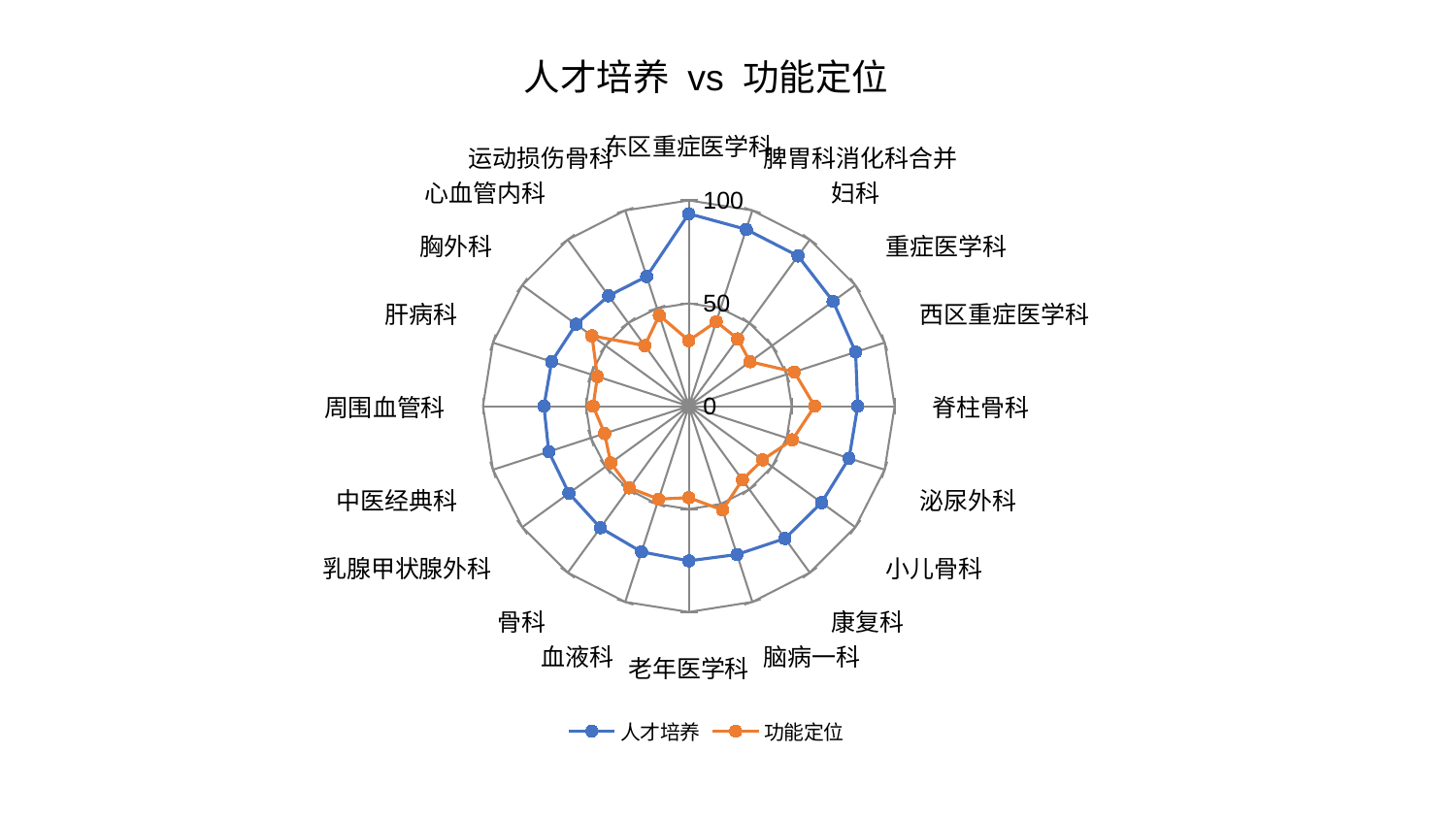

### Chart: 人才培养 vs 功能定位

| Category | 人才培养 | 功能定位 |
|---|---|---|
| 东区重症医学科 | 93.53064679534265 | 31.88063079213884 |
| 脾胃科消化科合并 | 90.31535696584075 | 43.18495030781308 |
| 妇科 | 90.25426185532602 | 40.41520943217942 |
| 重症医学科 | 86.63146164835673 | 36.772747849047484 |
| 西区重症医学科 | 85.1837354872175 | 53.862469650206904 |
| 脊柱骨科 | 82.0698358475977 | 61.18230592120504 |
| 泌尿外科 | 81.86010692923976 | 52.92217378779638 |
| 小儿骨科 | 79.7227563235275 | 44.37180012290396 |
| 康复科 | 79.47683968383474 | 44.271473982770424 |
| 脑病一科 | 75.78077336846981 | 53.05716595896306 |
| 老年医学科 | 75.14909680281933 | 44.44171637242251 |
| 血液科 | 74.41158716910527 | 47.46145358422713 |
| 骨科 | 73.03894887316802 | 49.07667231362974 |
| 乳腺甲状腺外科 | 71.98186611597943 | 46.88351421680601 |
| 中医经典科 | 71.53540608331781 | 42.999078665631856 |
| 周围血管科 | 70.35868287339586 | 46.483899284152706 |
| 肝病科 | 70.06699781852063 | 46.68287796873101 |
| 胸外科 | 67.70679455893806 | 58.14350395298067 |
| 心血管内科 | 66.2998003089109 | 36.39295421635628 |
| 运动损伤骨科 | 66.28069477124275 | 46.443525091211235 |
88